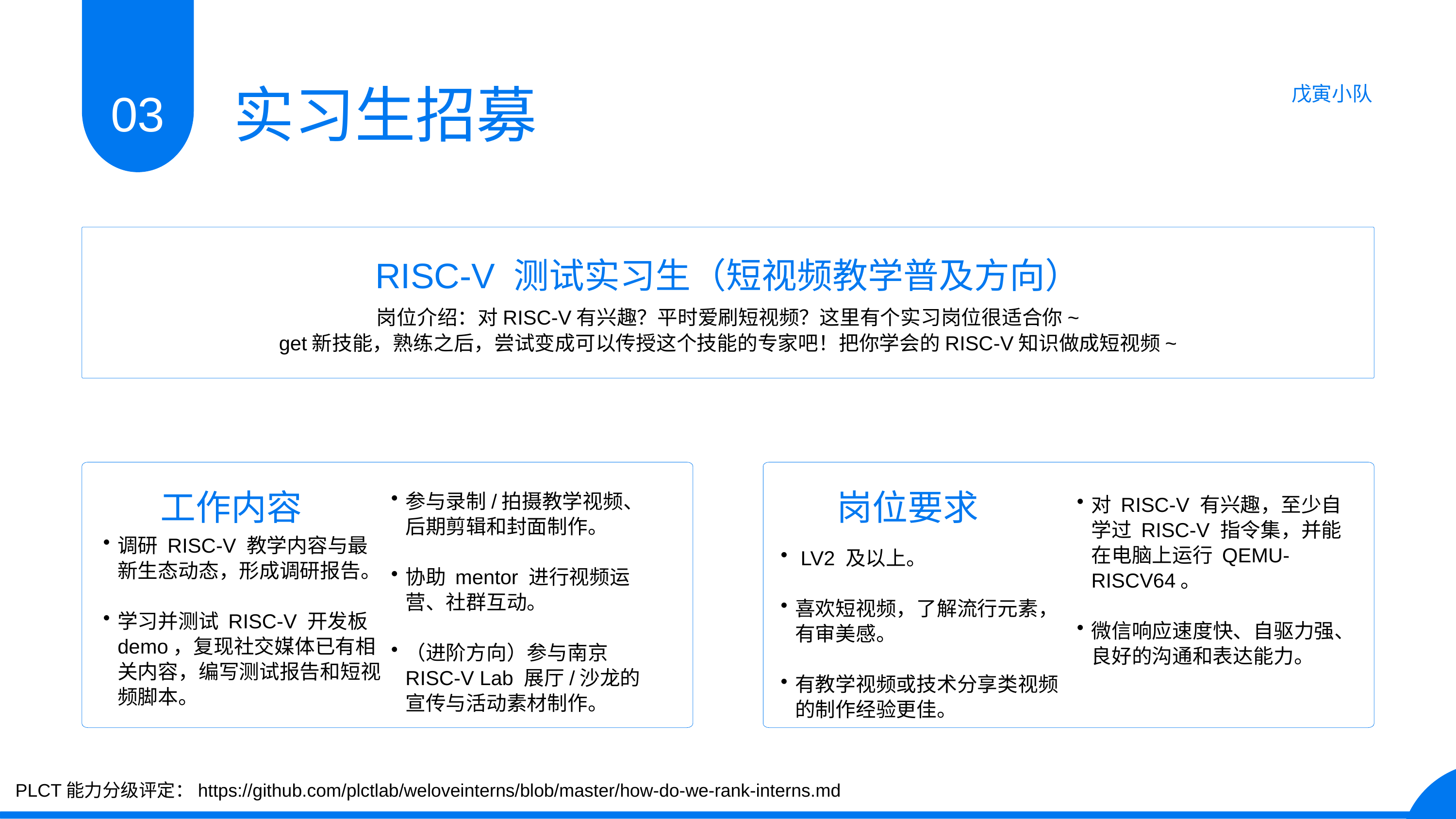

实习生招募
03
戊寅小队

RISC-V 测试实习生（短视频教学普及方向）
岗位介绍：对RISC-V有兴趣？平时爱刷短视频？这里有个实习岗位很适合你~
get新技能，熟练之后，尝试变成可以传授这个技能的专家吧！把你学会的RISC-V知识做成短视频~

工作内容
岗位要求
参与录制/拍摄教学视频、后期剪辑和封面制作。

协助 mentor 进行视频运营、社群互动。

（进阶方向）参与南京RISC-V Lab 展厅/沙龙的宣传与活动素材制作。
对 RISC-V 有兴趣，至少自学过 RISC-V 指令集，并能在电脑上运行 QEMU-RISCV64。

微信响应速度快、自驱力强、良好的沟通和表达能力。
调研 RISC-V 教学内容与最新生态动态，形成调研报告。

学习并测试 RISC-V 开发板 demo，复现社交媒体已有相关内容，编写测试报告和短视频脚本。
 LV2 及以上。

喜欢短视频，了解流行元素，有审美感。

有教学视频或技术分享类视频的制作经验更佳。

PLCT能力分级评定：https://github.com/plctlab/weloveinterns/blob/master/how-do-we-rank-interns.md